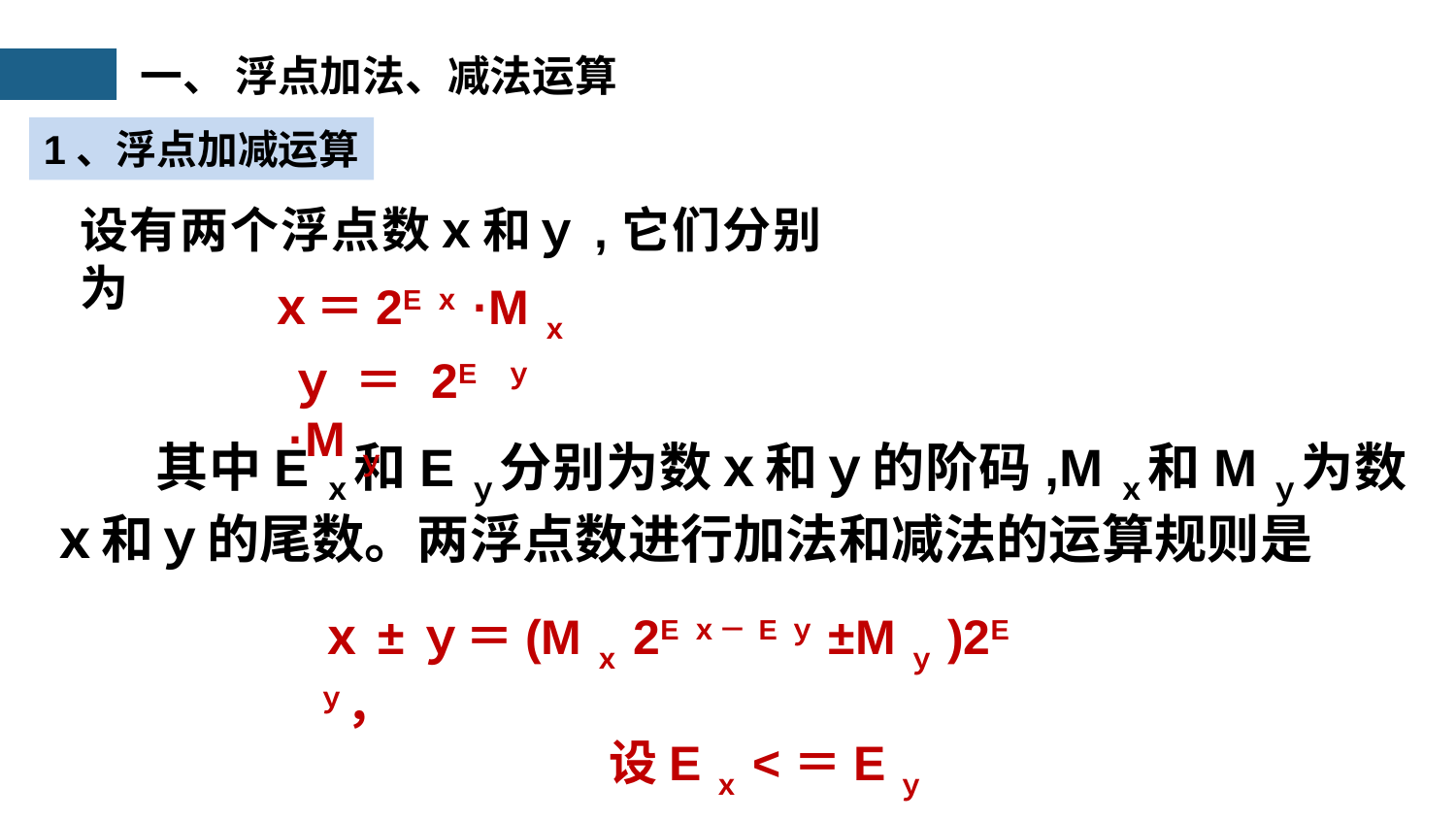

一、 浮点加法、减法运算
1、浮点加减运算
设有两个浮点数ｘ和ｙ,它们分别为
ｘ＝2Eｘ·Mｘ
ｙ＝2Eｙ·Mｙ
　　其中Eｘ和Eｙ分别为数ｘ和ｙ的阶码,Mｘ和Mｙ为数ｘ和ｙ的尾数。两浮点数进行加法和减法的运算规则是
ｘ±ｙ＝(Mｘ2Eｘ－Eｙ±Mｙ)2Eｙ，
		设Eｘ<＝Eｙ